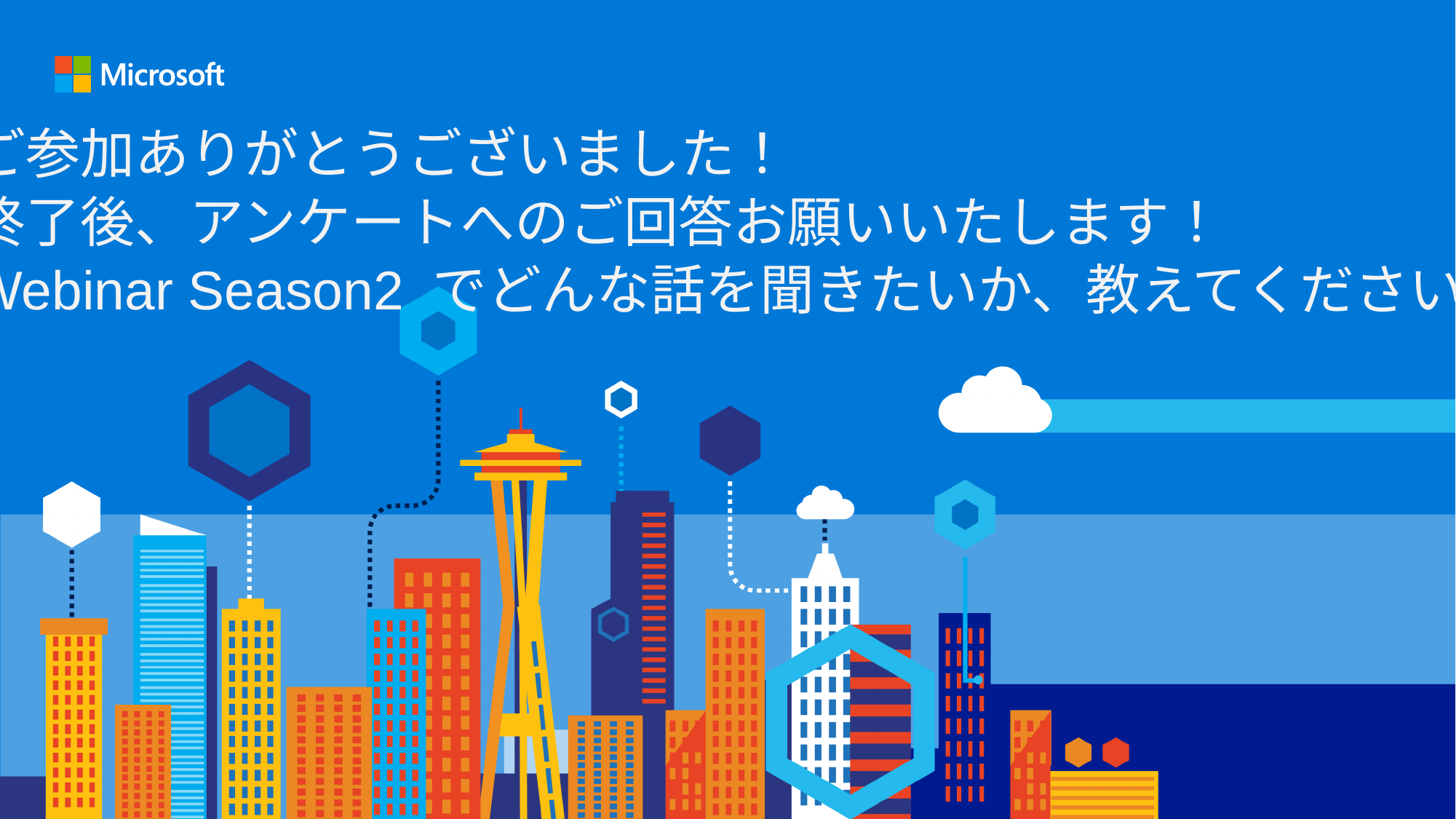

ご参加ありがとうございました！
終了後、アンケートへのご回答お願いいたします！
Webinar Season2 でどんな話を聞きたいか、教えてください。